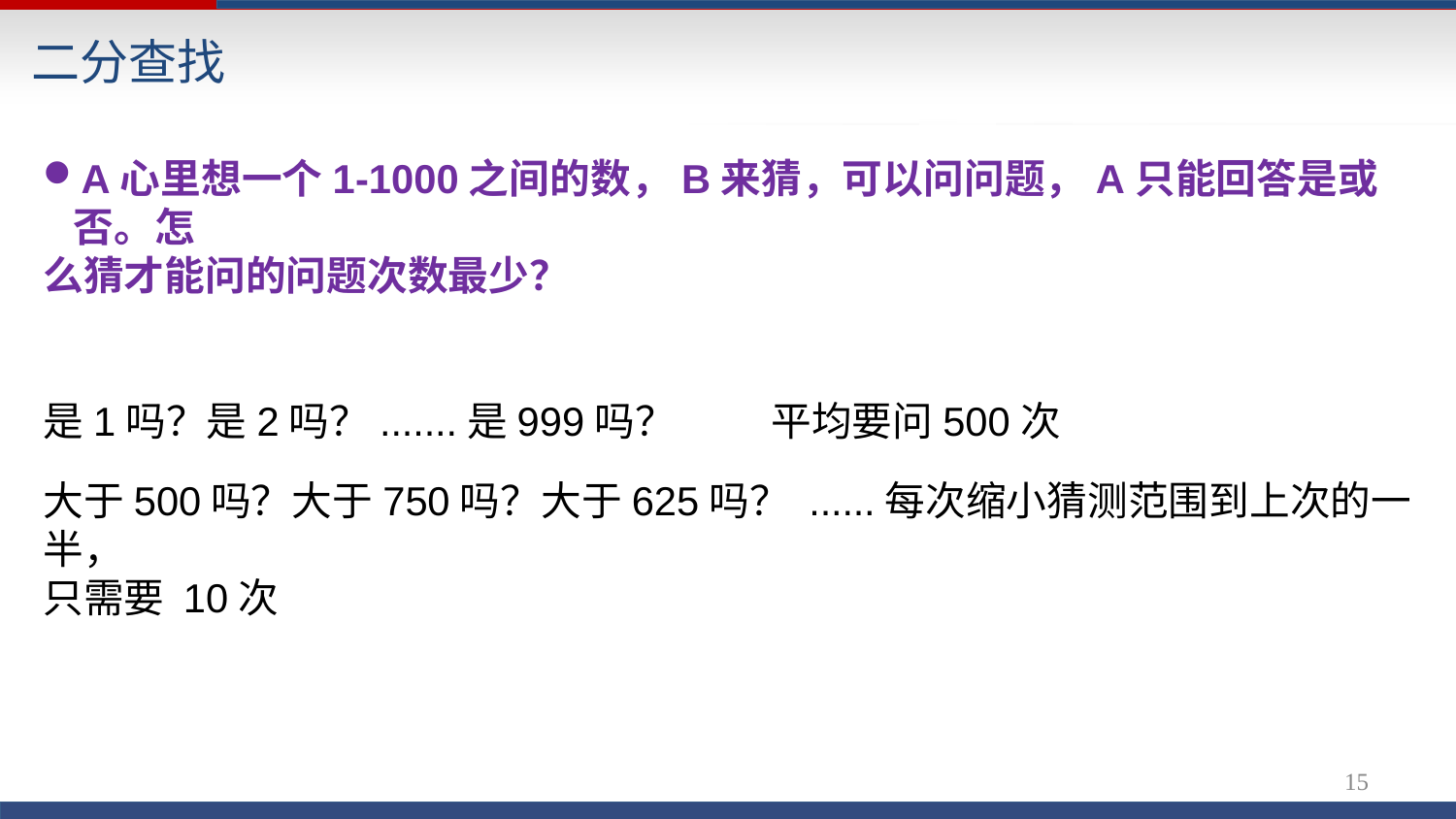

# 二分查找
A心里想一个1-1000之间的数，B来猜，可以问问题，A只能回答是或否。怎
么猜才能问的问题次数最少？
是1吗？是2吗？.......是999吗？	平均要问500次

大于500吗？大于750吗？大于625吗？ ......每次缩小猜测范围到上次的一半，
只需要 10次
15